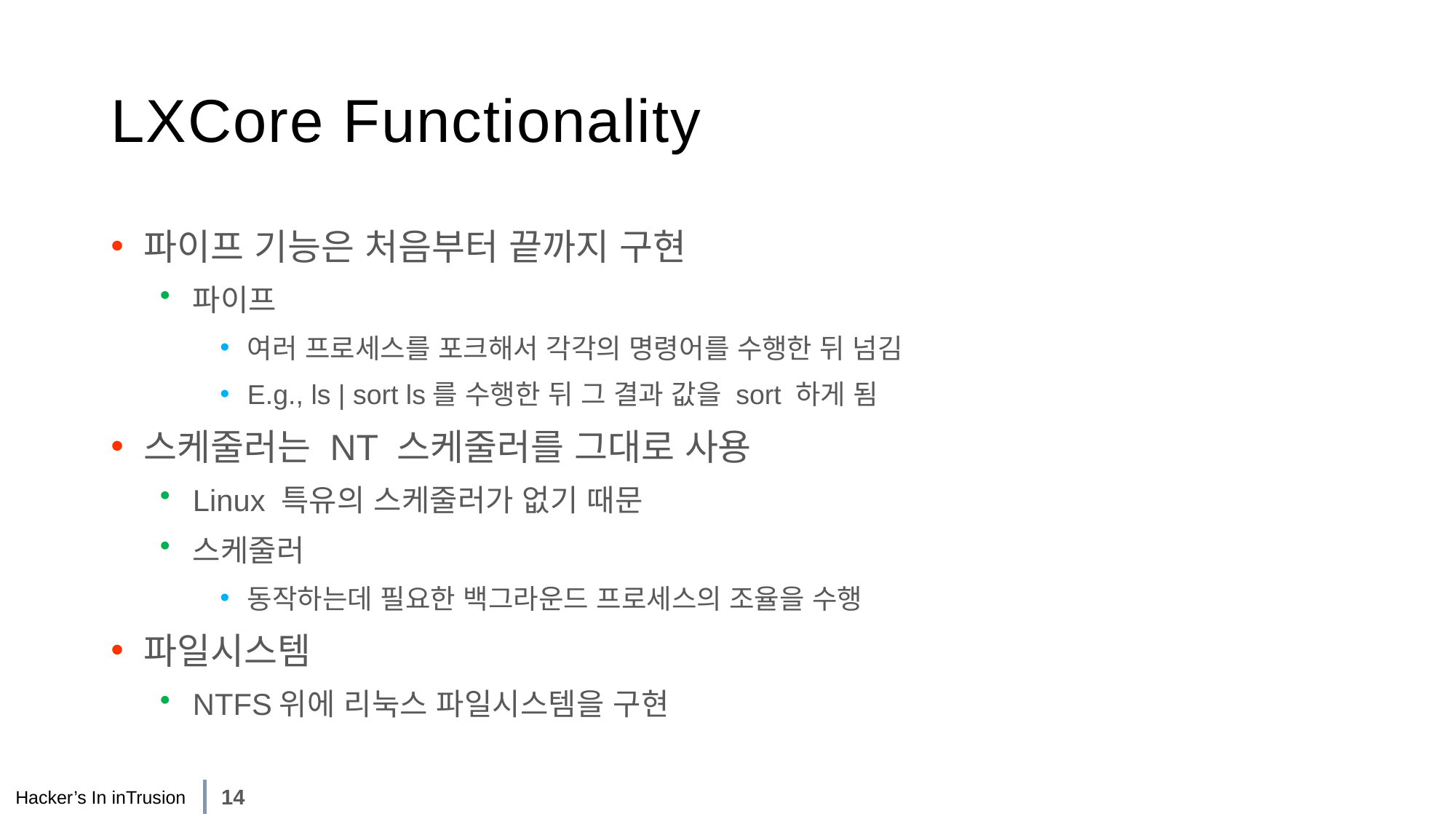

# LXCore Functionality
파이프 기능은 처음부터 끝까지 구현
파이프
여러 프로세스를 포크해서 각각의 명령어를 수행한 뒤 넘김
E.g., ls | sort ls를 수행한 뒤 그 결과 값을 sort 하게 됨
스케줄러는 NT 스케줄러를 그대로 사용
Linux 특유의 스케줄러가 없기 때문
스케줄러
동작하는데 필요한 백그라운드 프로세스의 조율을 수행
파일시스템
NTFS위에 리눅스 파일시스템을 구현